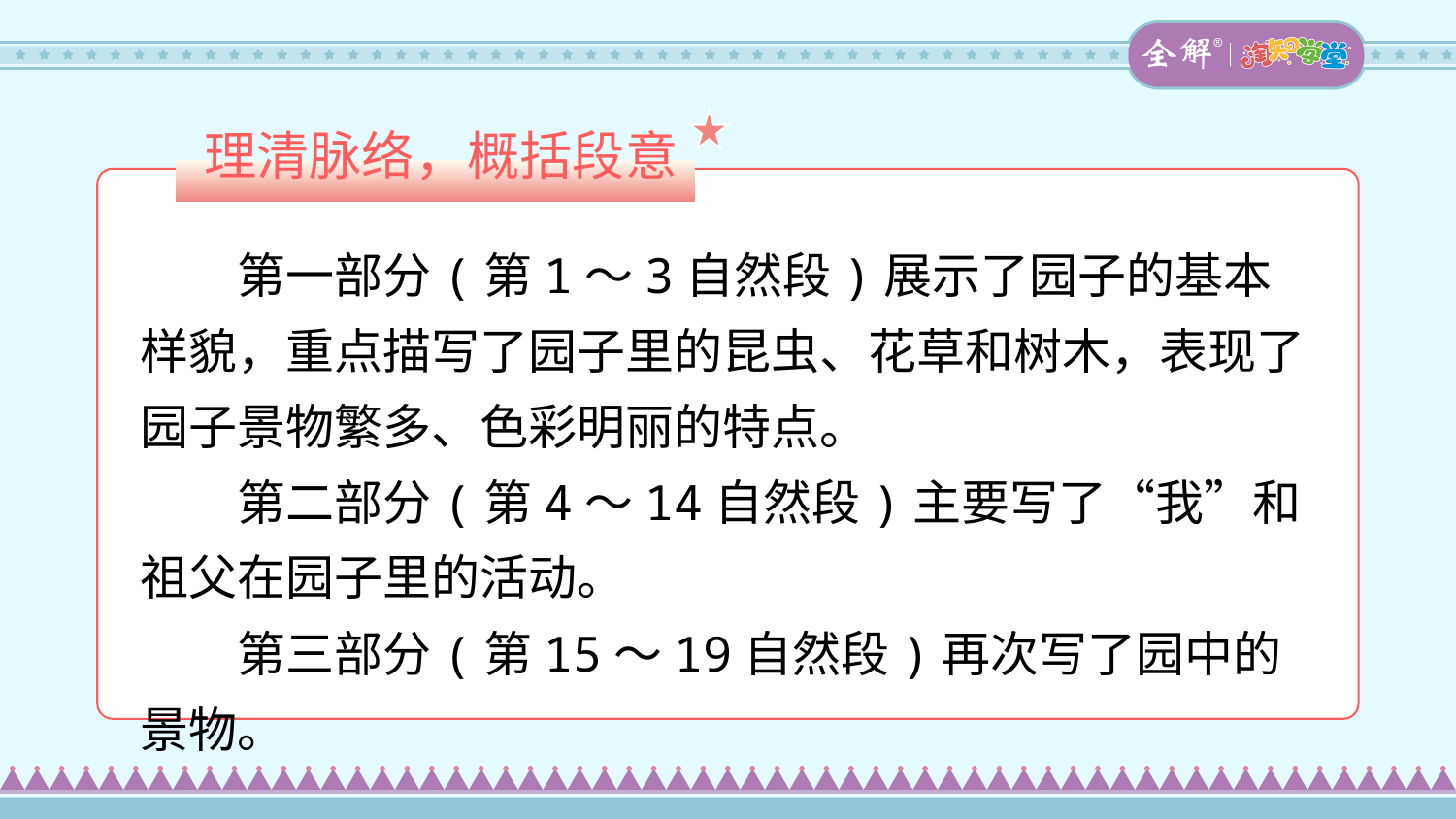

理清脉络，概括段意

　　第一部分(第1～3自然段)展示了园子的基本样貌，重点描写了园子里的昆虫、花草和树木，表现了园子景物繁多、色彩明丽的特点。
　　第二部分(第4～14自然段)主要写了“我”和祖父在园子里的活动。
　　第三部分(第15～19自然段)再次写了园中的景物。